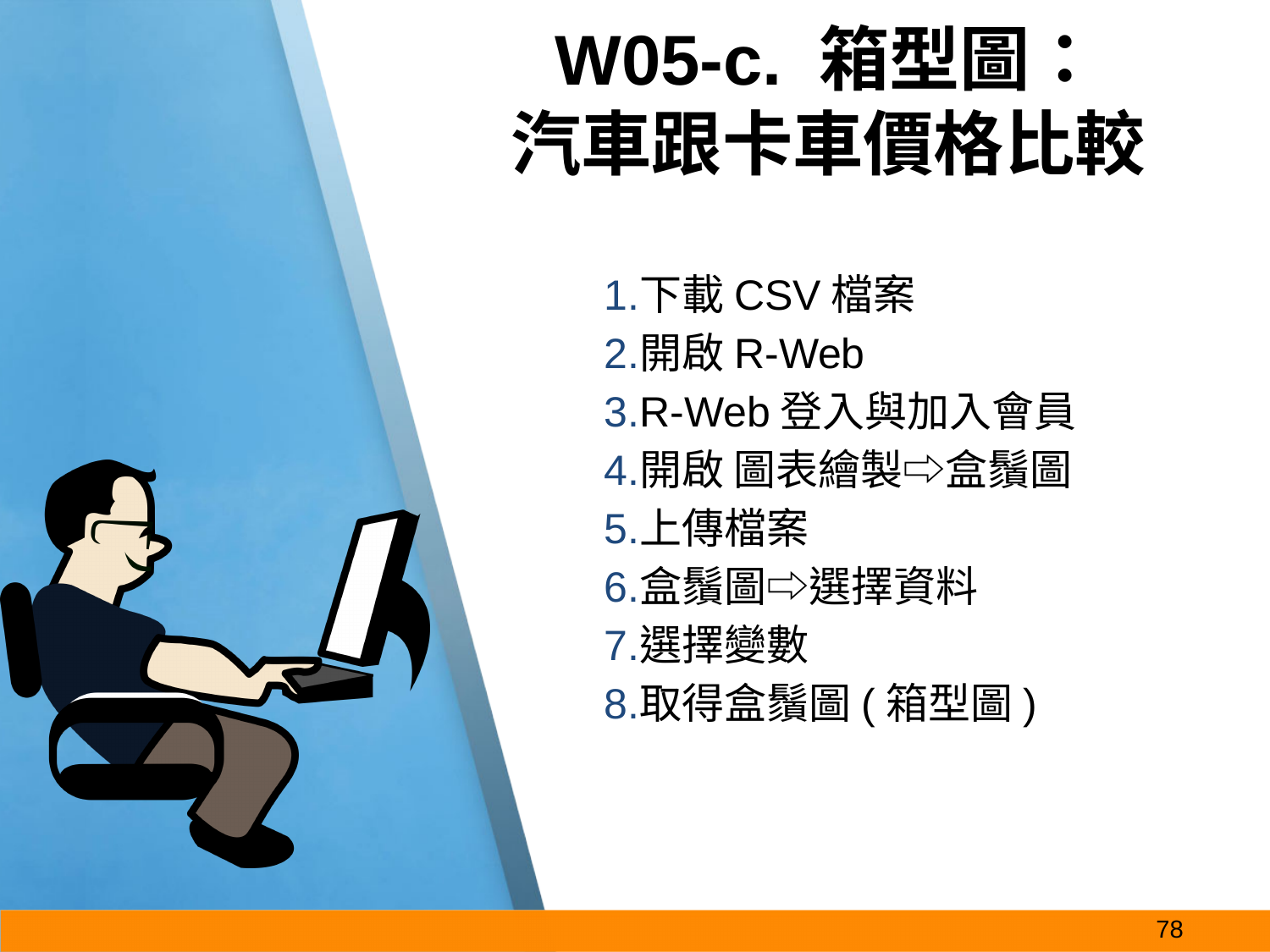

# W05-c. 箱型圖：
汽車跟卡車價格比較
下載CSV檔案
開啟R-Web
R-Web登入與加入會員
開啟 圖表繪製⇨盒鬚圖
上傳檔案
盒鬚圖⇨選擇資料
選擇變數
取得盒鬚圖(箱型圖)
78